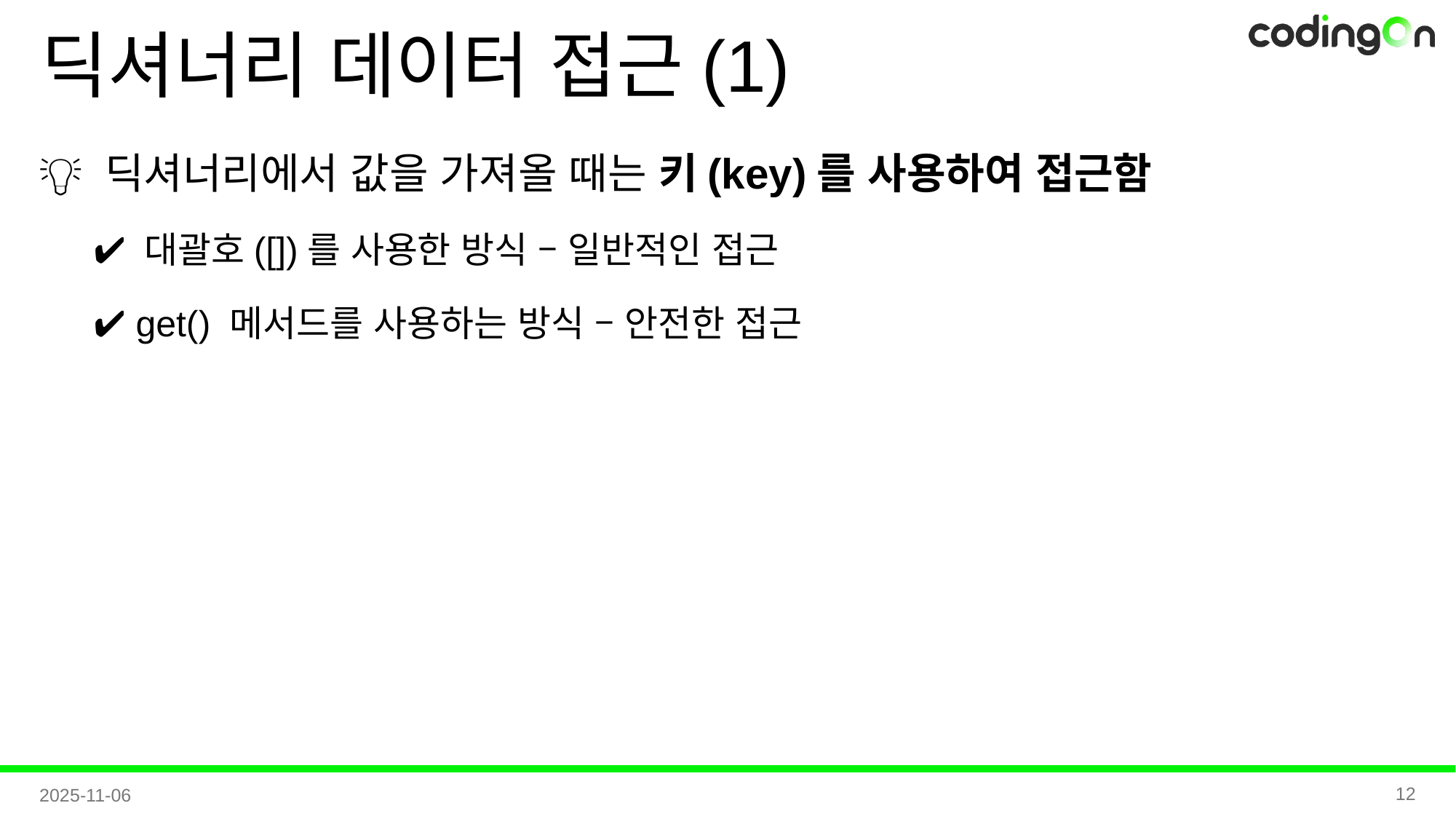

# 딕셔너리 데이터 접근(1)
💡 딕셔너리에서 값을 가져올 때는 키(key)를 사용하여 접근함
✔️ 대괄호([])를 사용한 방식 – 일반적인 접근
✔️ get() 메서드를 사용하는 방식 – 안전한 접근
12
2025-11-06